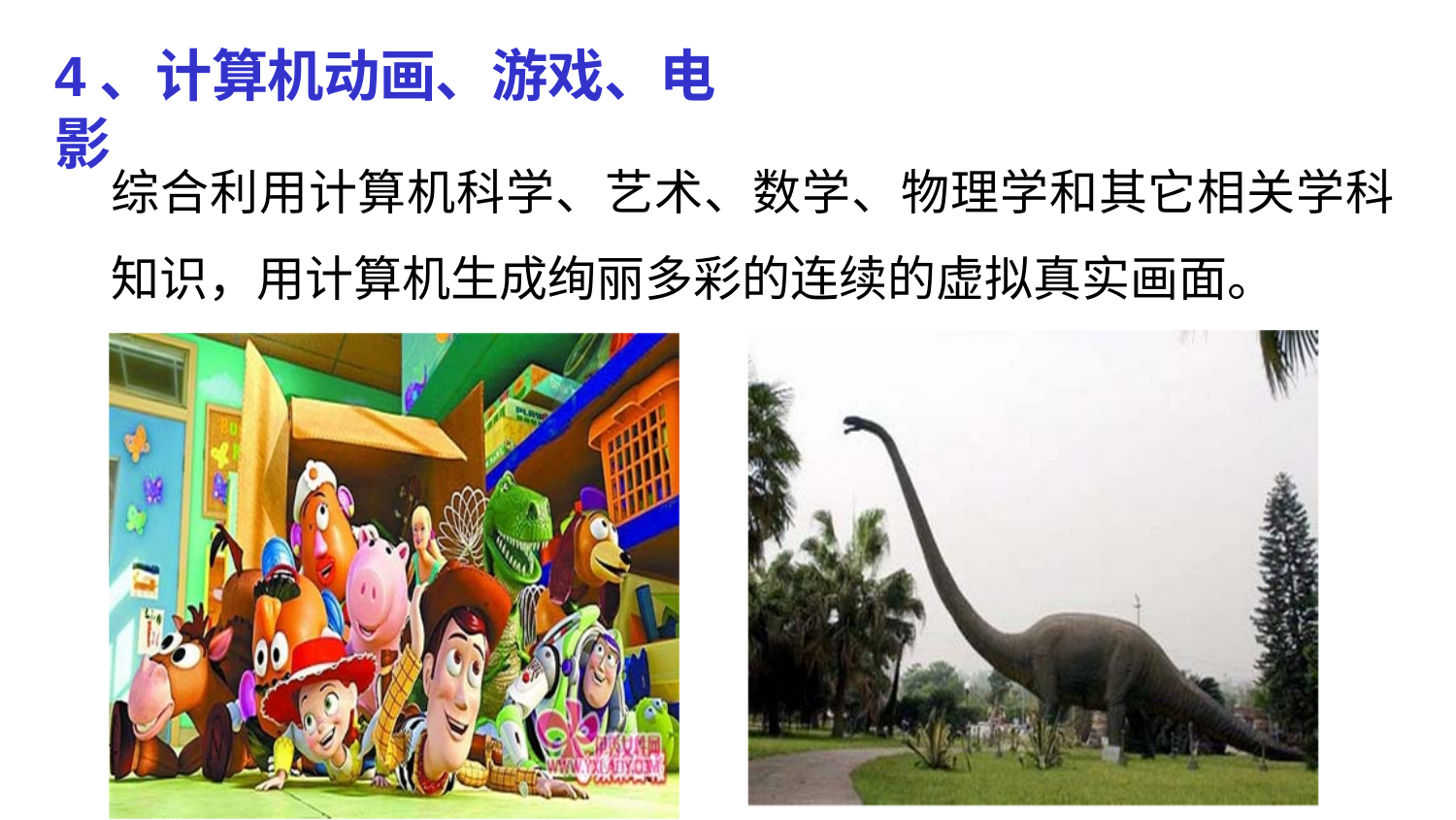

4、计算机动画、游戏、电影
综合利用计算机科学、艺术、数学、物理学和其它相关学科知识，用计算机生成绚丽多彩的连续的虚拟真实画面。